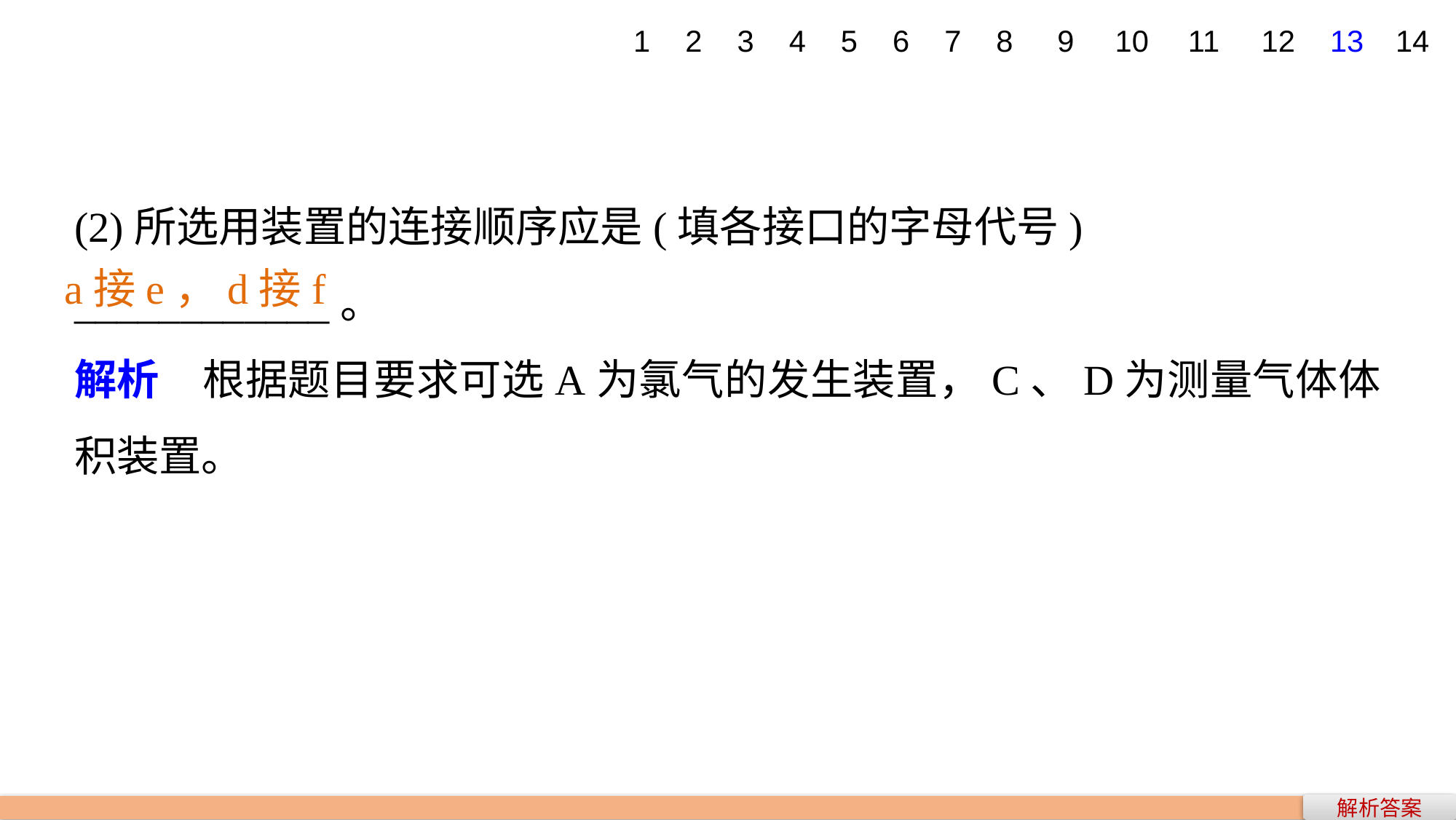

1
2
3
4
5
6
7
8
9
10
11
12
13
14
(2)所选用装置的连接顺序应是(填各接口的字母代号)
____________。
解析　根据题目要求可选A为氯气的发生装置，C、D为测量气体体积装置。
a接e，d接f
解析答案